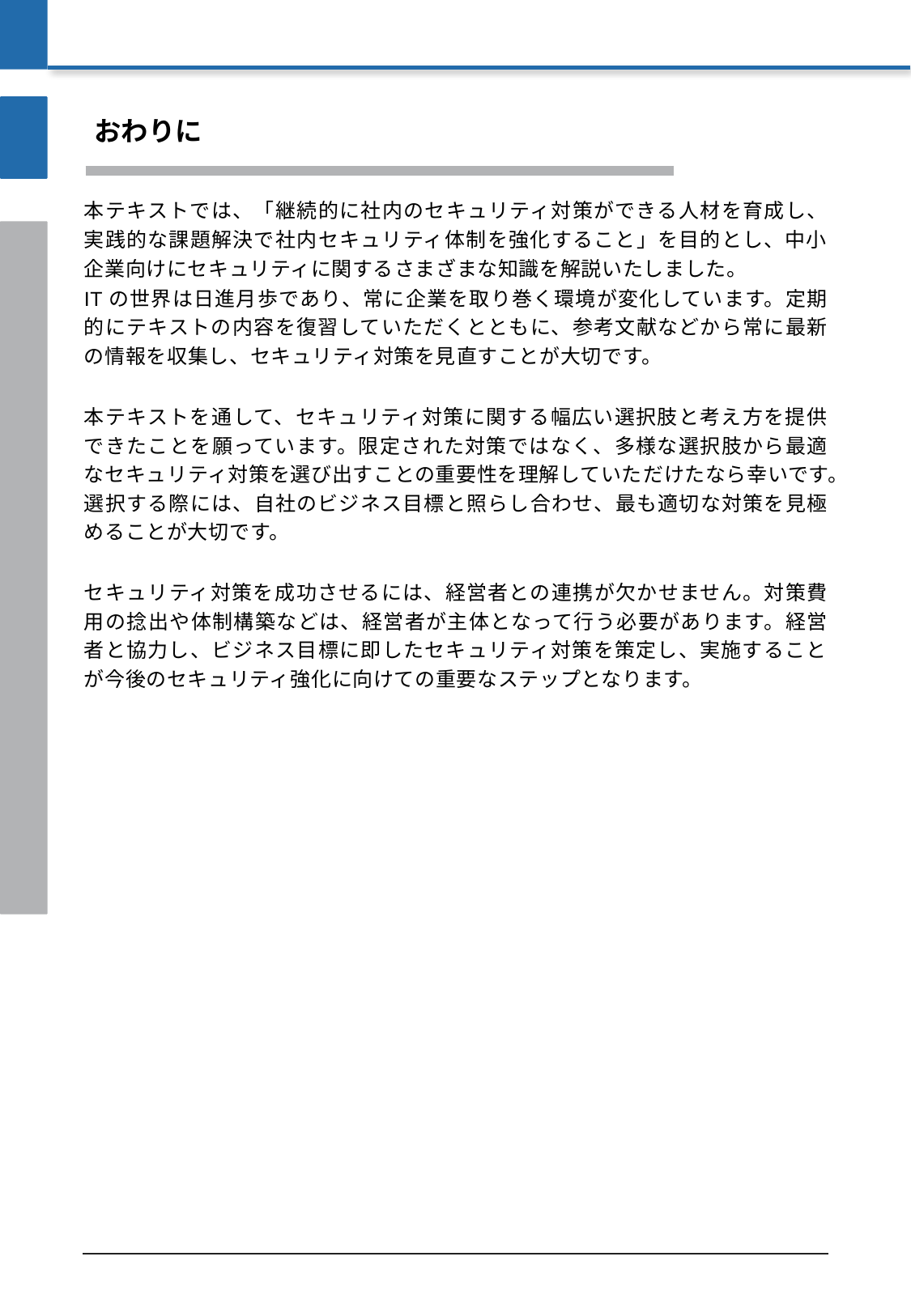

おわりに
新規作成
第10回おわりに　削除し
差し替え
本テキストでは、「継続的に社内のセキュリティ対策ができる人材を育成し、実践的な課題解決で社内セキュリティ体制を強化すること」を目的とし、中小企業向けにセキュリティに関するさまざまな知識を解説いたしました。
ITの世界は日進月歩であり、常に企業を取り巻く環境が変化しています。定期的にテキストの内容を復習していただくとともに、参考文献などから常に最新の情報を収集し、セキュリティ対策を見直すことが大切です。

本テキストを通して、セキュリティ対策に関する幅広い選択肢と考え方を提供できたことを願っています。限定された対策ではなく、多様な選択肢から最適なセキュリティ対策を選び出すことの重要性を理解していただけたなら幸いです。選択する際には、自社のビジネス目標と照らし合わせ、最も適切な対策を見極めることが大切です。

セキュリティ対策を成功させるには、経営者との連携が欠かせません。対策費用の捻出や体制構築などは、経営者が主体となって行う必要があります。経営者と協力し、ビジネス目標に即したセキュリティ対策を策定し、実施することが今後のセキュリティ強化に向けての重要なステップとなります。